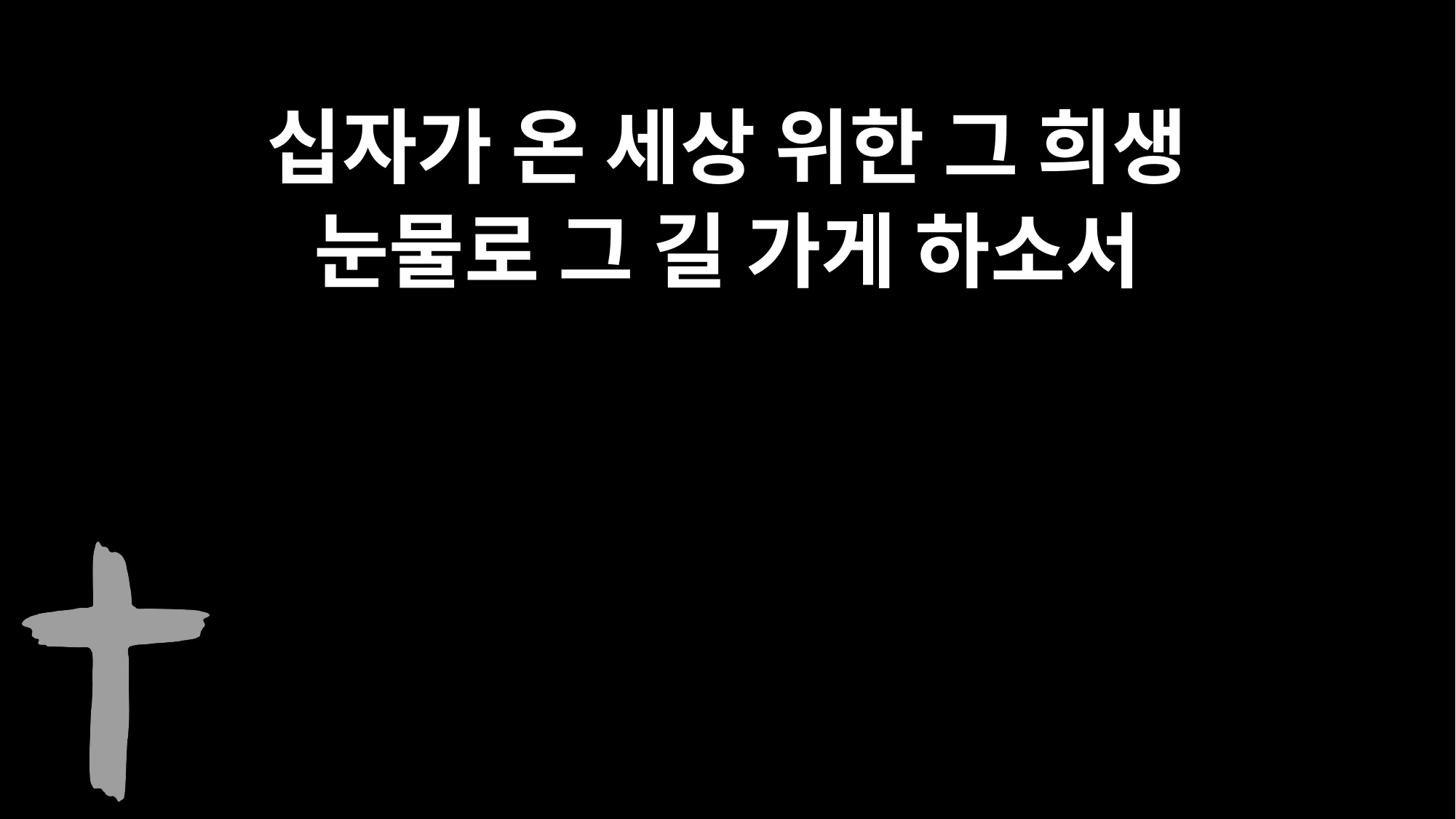

십자가 온 세상 위한 그 희생
눈물로 그 길 가게 하소서